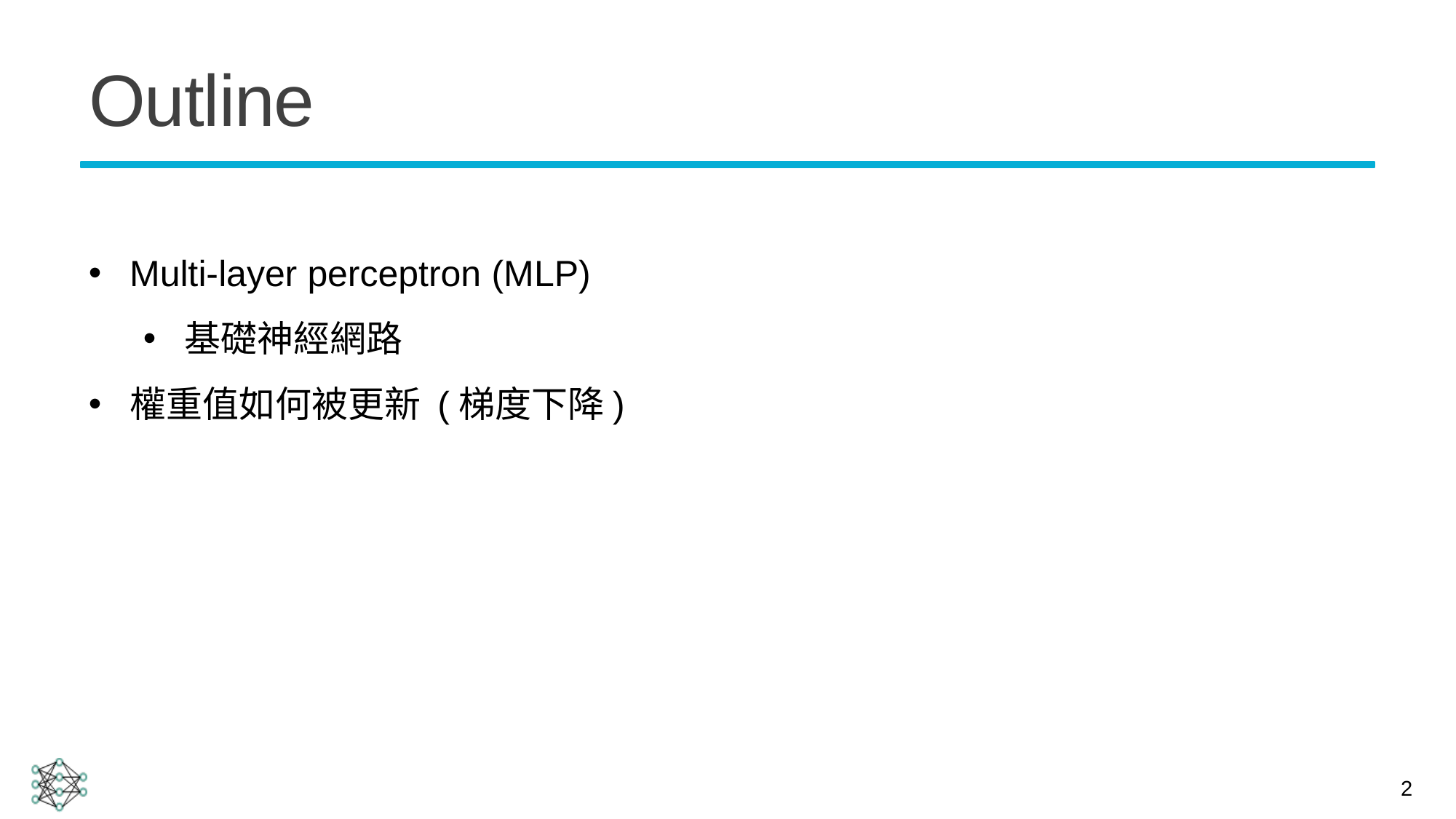

# Outline
Multi-layer perceptron (MLP)
基礎神經網路
權重值如何被更新 (梯度下降)
2